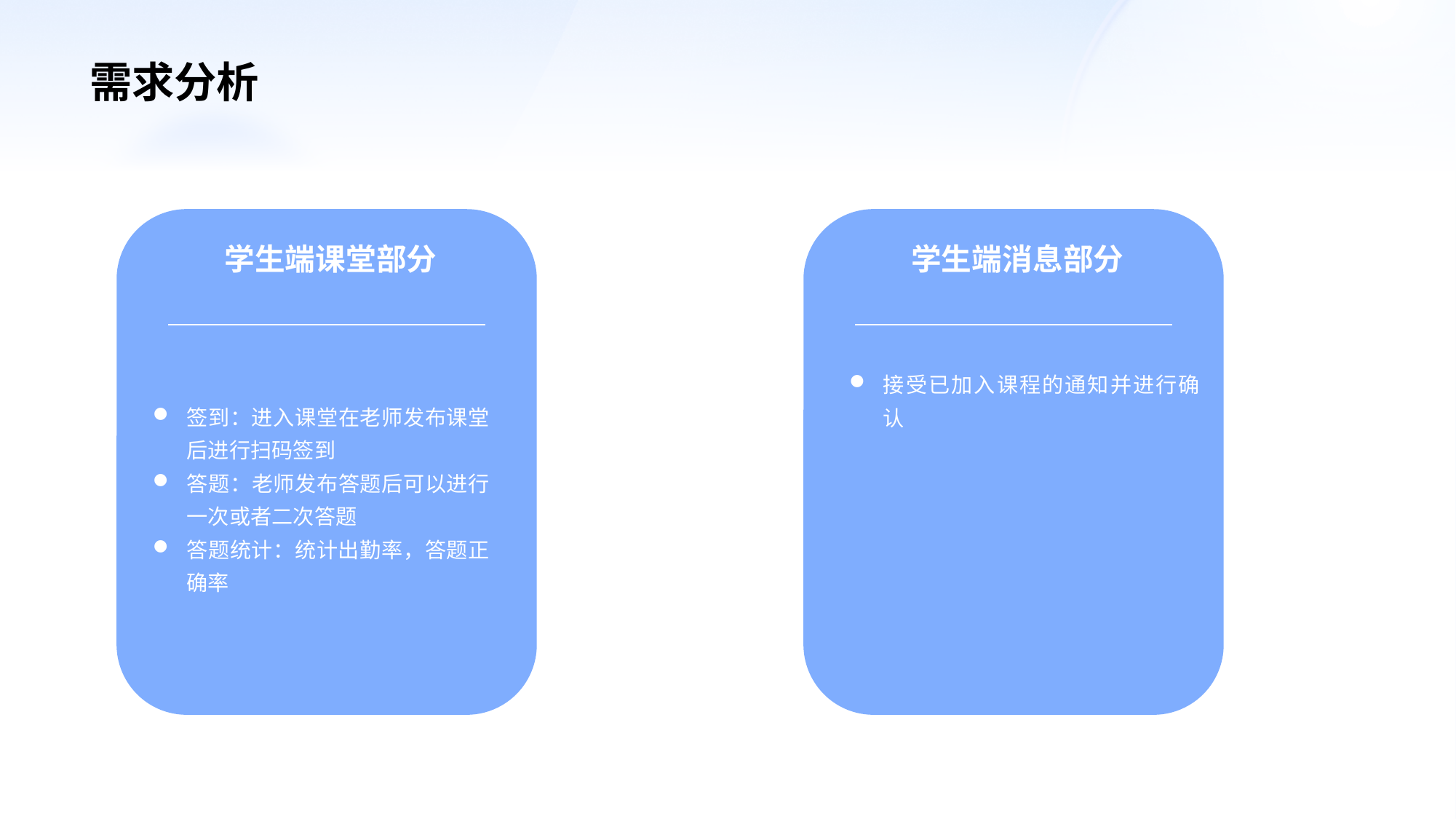

需求分析

学生端课堂部分
签到：进入课堂在老师发布课堂后进行扫码签到
答题：老师发布答题后可以进行一次或者二次答题
答题统计：统计出勤率，答题正确率

学生端消息部分
接受已加入课程的通知并进行确认